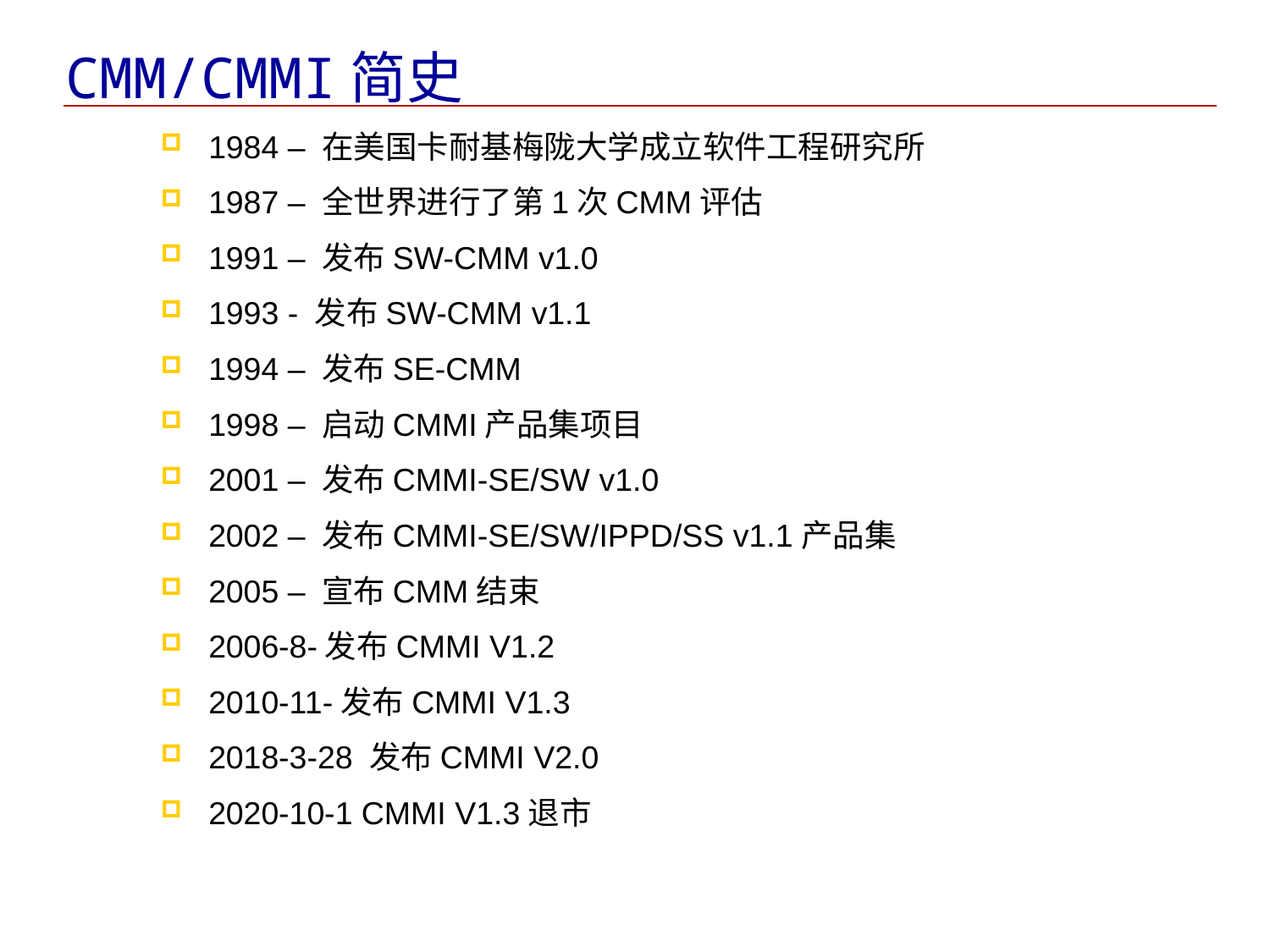

# CMM/CMMI简史
1984 – 在美国卡耐基梅陇大学成立软件工程研究所
1987 – 全世界进行了第1次CMM评估
1991 – 发布SW-CMM v1.0
1993 - 发布SW-CMM v1.1
1994 – 发布SE-CMM
1998 – 启动CMMI产品集项目
2001 – 发布CMMI-SE/SW v1.0
2002 – 发布CMMI-SE/SW/IPPD/SS v1.1产品集
2005 – 宣布CMM结束
2006-8-发布CMMI V1.2
2010-11-发布CMMI V1.3
2018-3-28 发布CMMI V2.0
2020-10-1 CMMI V1.3退市